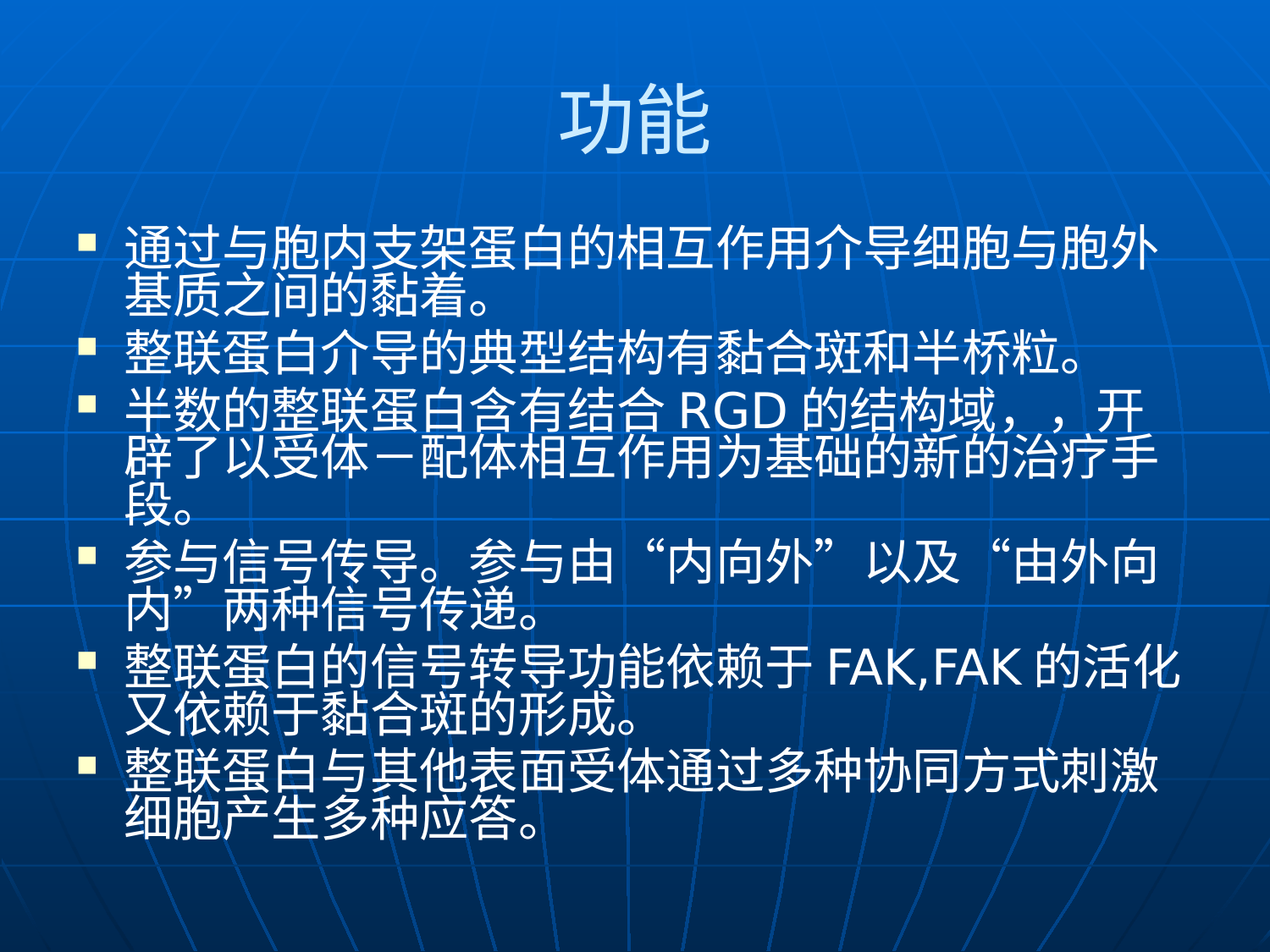

# 功能
通过与胞内支架蛋白的相互作用介导细胞与胞外基质之间的黏着。
整联蛋白介导的典型结构有黏合斑和半桥粒。
半数的整联蛋白含有结合RGD的结构域，，开辟了以受体－配体相互作用为基础的新的治疗手段。
参与信号传导。参与由“内向外”以及“由外向内”两种信号传递。
整联蛋白的信号转导功能依赖于FAK,FAK的活化又依赖于黏合斑的形成。
整联蛋白与其他表面受体通过多种协同方式刺激细胞产生多种应答。
预朵埃榷泵盘暑促舜郊覆黎旷铭摩斜据尽硕统渤欢惦澡摸宛烫藻绕将胚听细胞的社会联系课件细胞的社会联系课件